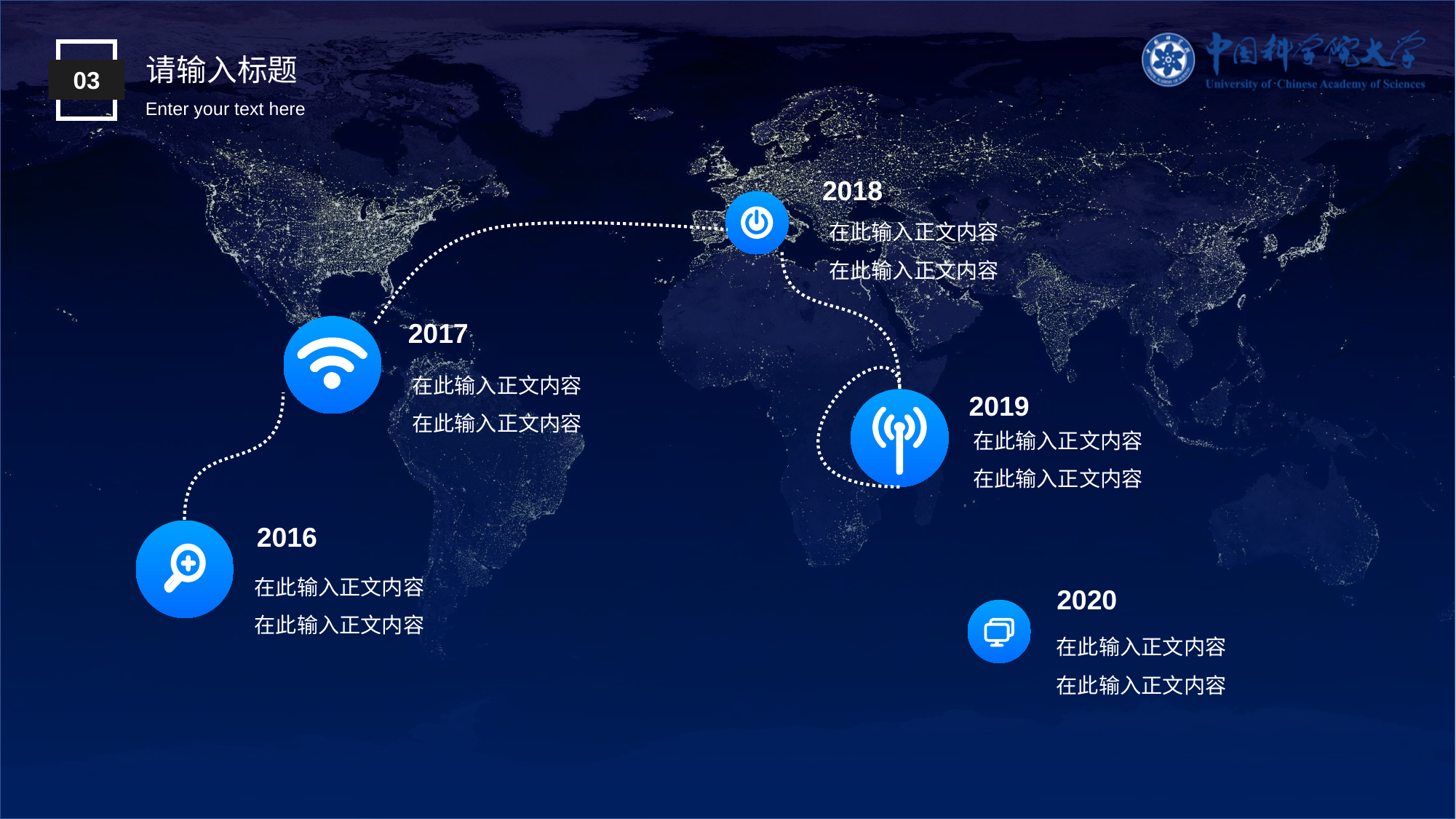

请输入标题
03
Enter your text here
2018

在此输入正文内容
在此输入正文内容

2017

在此输入正文内容
在此输入正文内容
2019

在此输入正文内容
在此输入正文内容
2016

在此输入正文内容
在此输入正文内容
2020

在此输入正文内容
在此输入正文内容